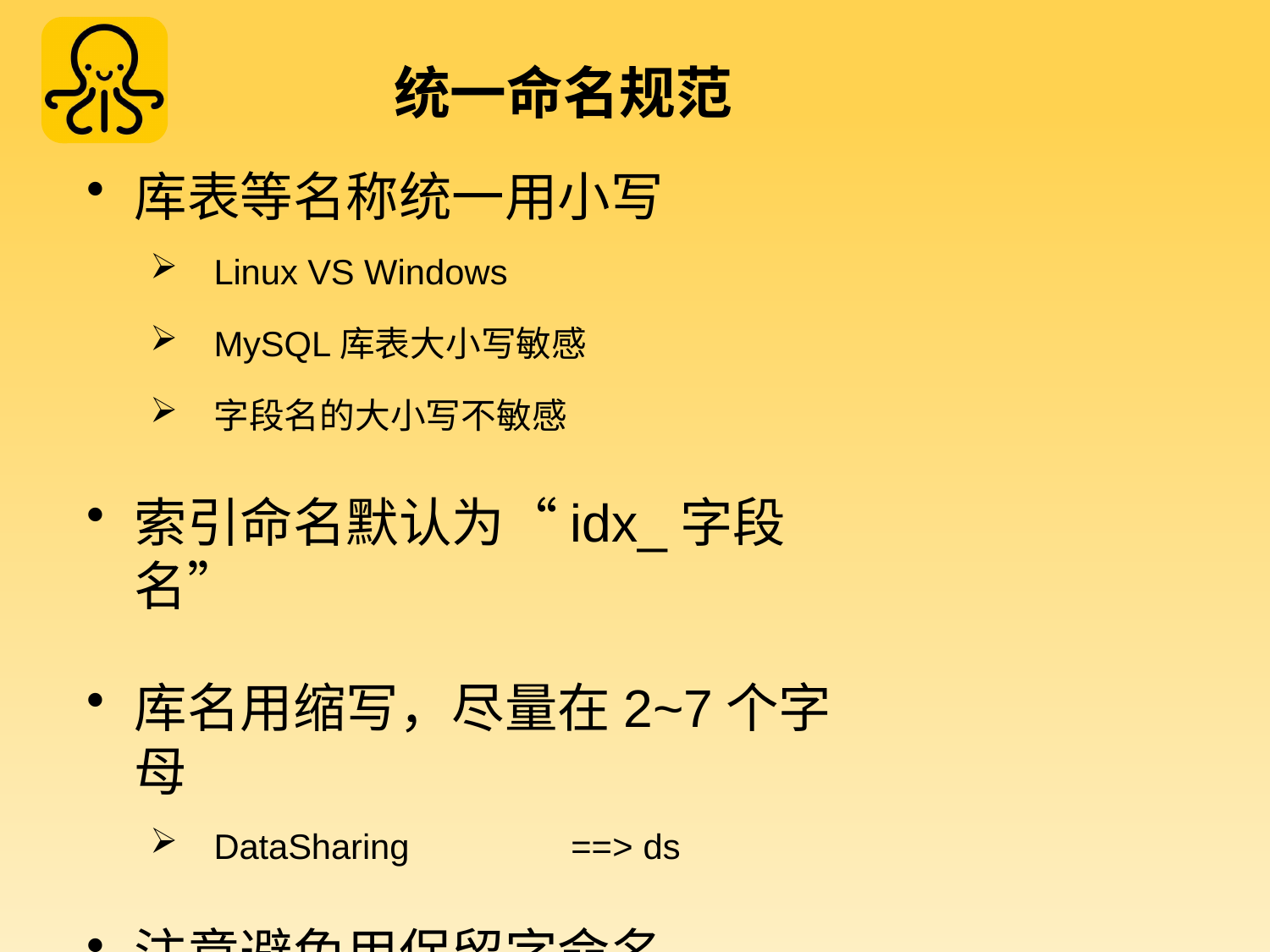

# 统一命名规范
库表等名称统一用小写
Linux VS Windows
MySQL库表大小写敏感
字段名的大小写不敏感

索引命名默认为“idx_字段名”
库名用缩写，尽量在2~7个字母
DataSharing	==> ds

注意避免用保留字命名
……